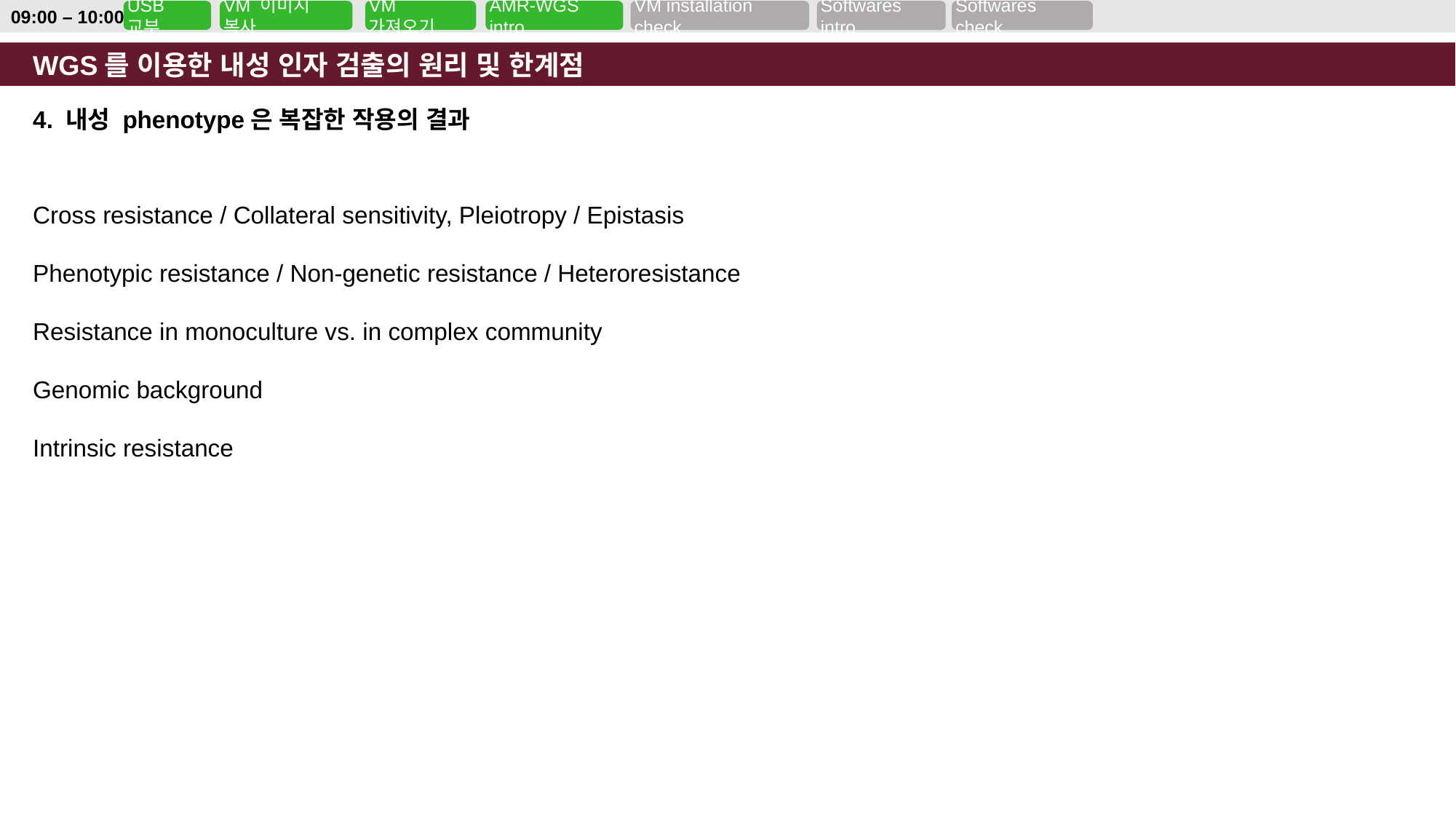

09:00 – 10:00
USB 교부
VM 이미지 복사
VM 가져오기
AMR-WGS intro
VM installation check
Softwares intro
Softwares check
WGS를 이용한 내성 인자 검출의 원리 및 한계점
4. 내성 phenotype은 복잡한 작용의 결과
Cross resistance / Collateral sensitivity, Pleiotropy / Epistasis

Phenotypic resistance / Non-genetic resistance / Heteroresistance

Resistance in monoculture vs. in complex community

Genomic background

Intrinsic resistance